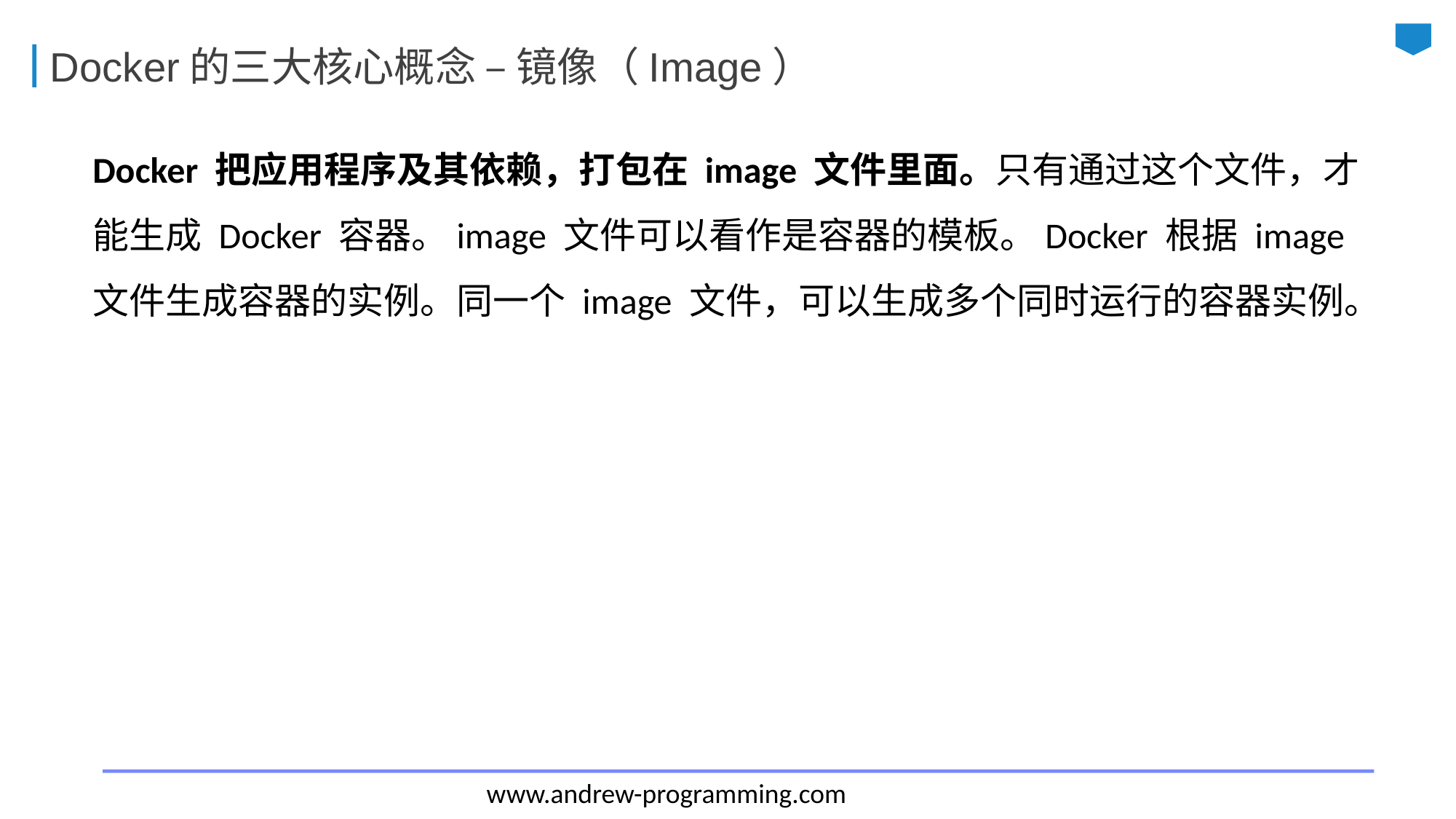

# Docker的三大核心概念 – 镜像（Image）
Docker 把应用程序及其依赖，打包在 image 文件里面。只有通过这个文件，才能生成 Docker 容器。image 文件可以看作是容器的模板。Docker 根据 image 文件生成容器的实例。同一个 image 文件，可以生成多个同时运行的容器实例。
www.andrew-programming.com